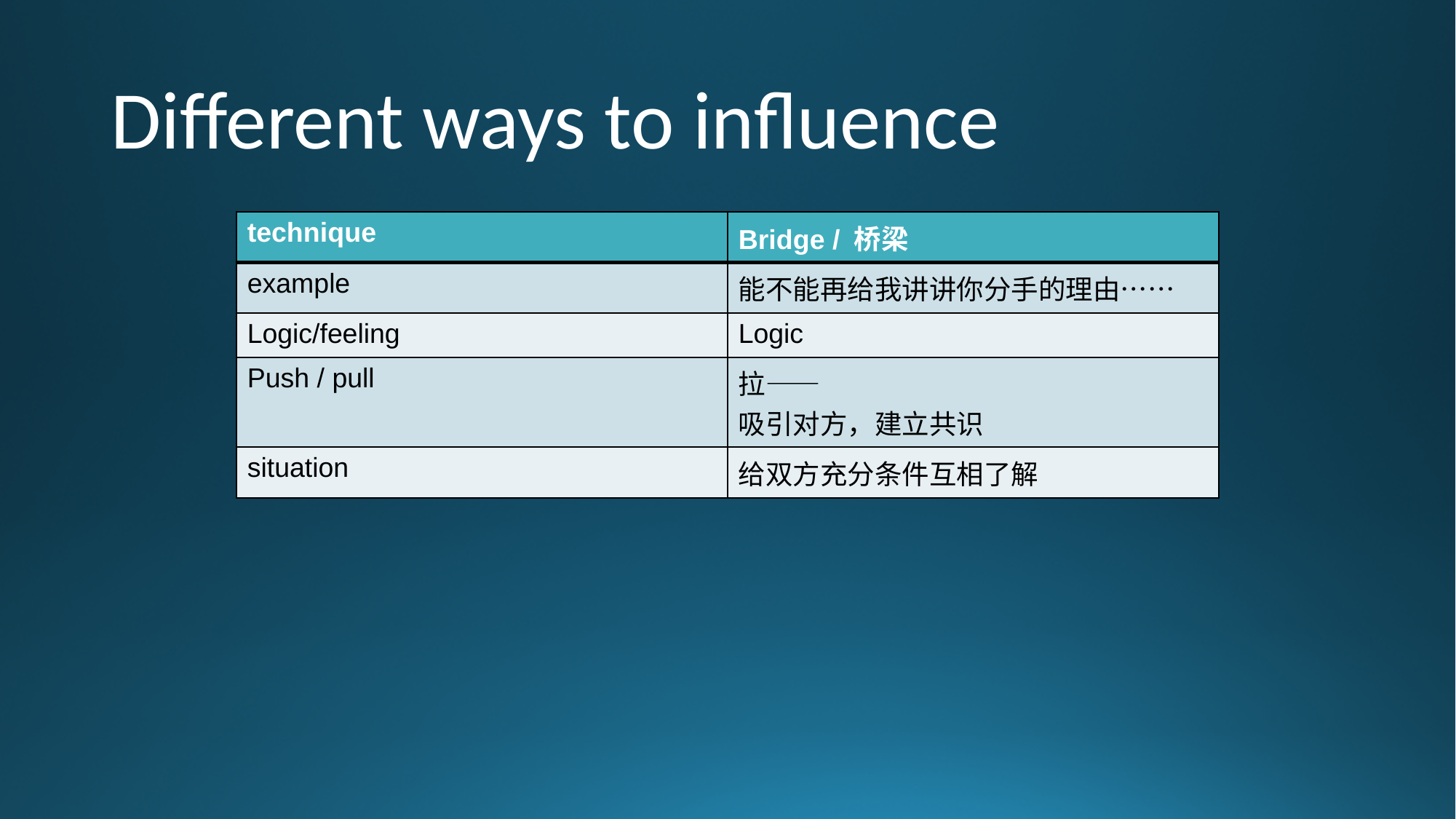

# Different ways to influence
| technique | Bridge / 桥梁 |
| --- | --- |
| example | 能不能再给我讲讲你分手的理由…… |
| Logic/feeling | Logic |
| Push / pull | 拉—— 吸引对方，建立共识 |
| situation | 给双方充分条件互相了解 |